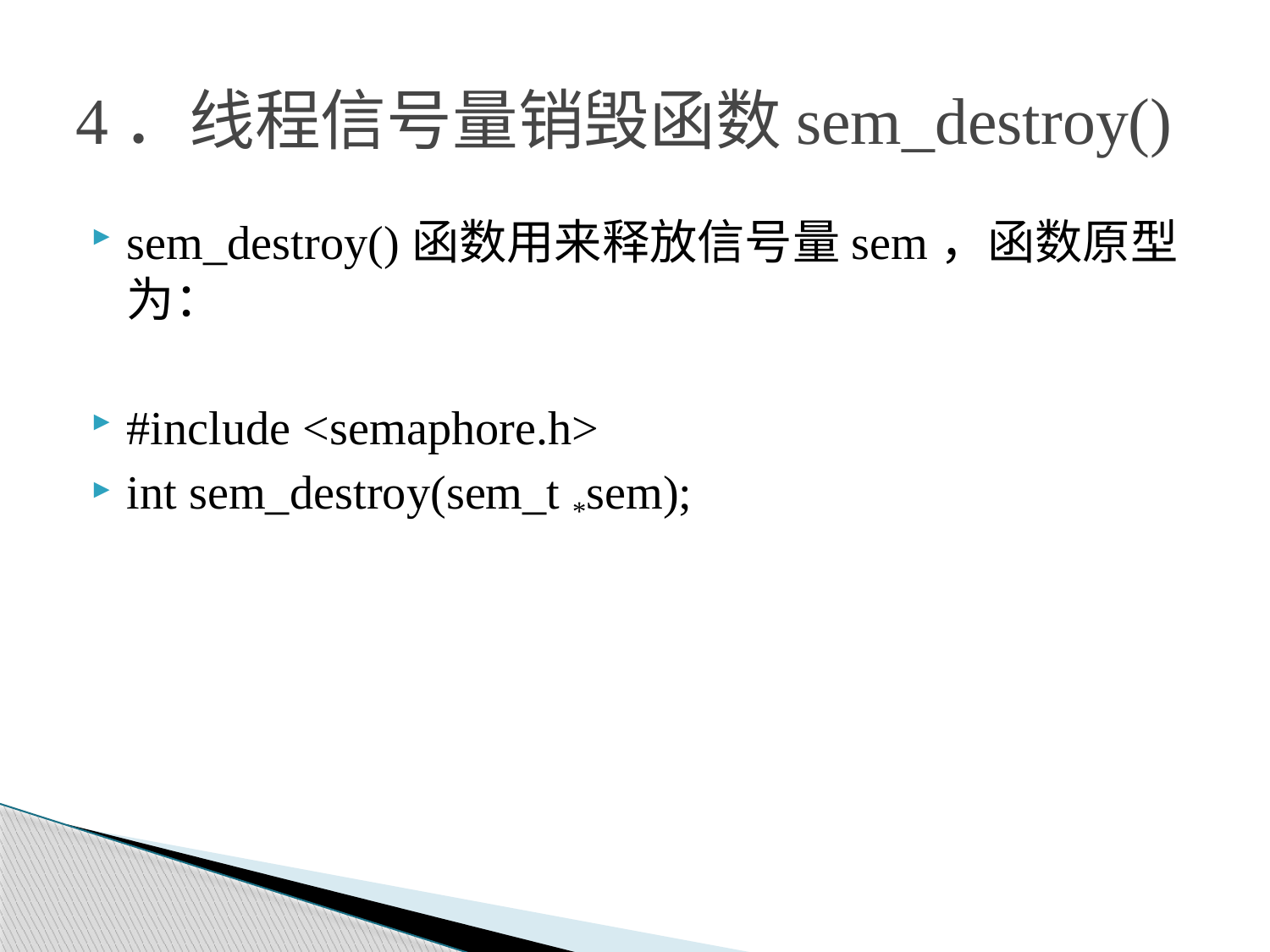

# 4．线程信号量销毁函数sem_destroy()
sem_destroy()函数用来释放信号量sem，函数原型为：

#include <semaphore.h>
int sem_destroy(sem_t *sem);